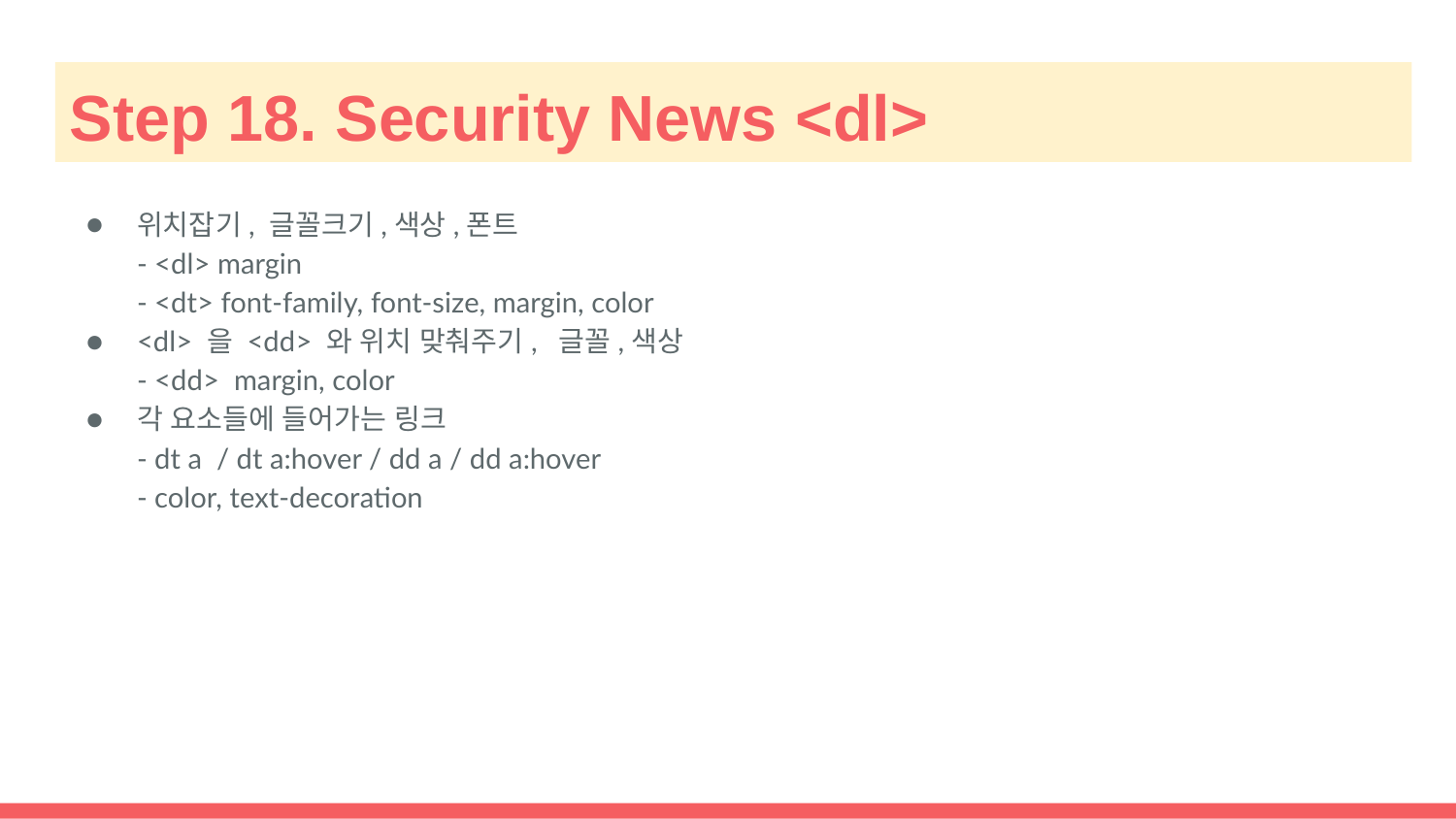

# Step 18. Security News <dl>
위치잡기, 글꼴크기,색상,폰트
- <dl> margin
- <dt> font-family, font-size, margin, color
<dl> 을 <dd> 와 위치 맞춰주기,  글꼴,색상
- <dd>  margin, color
각 요소들에 들어가는 링크
- dt a  / dt a:hover / dd a / dd a:hover
- color, text-decoration